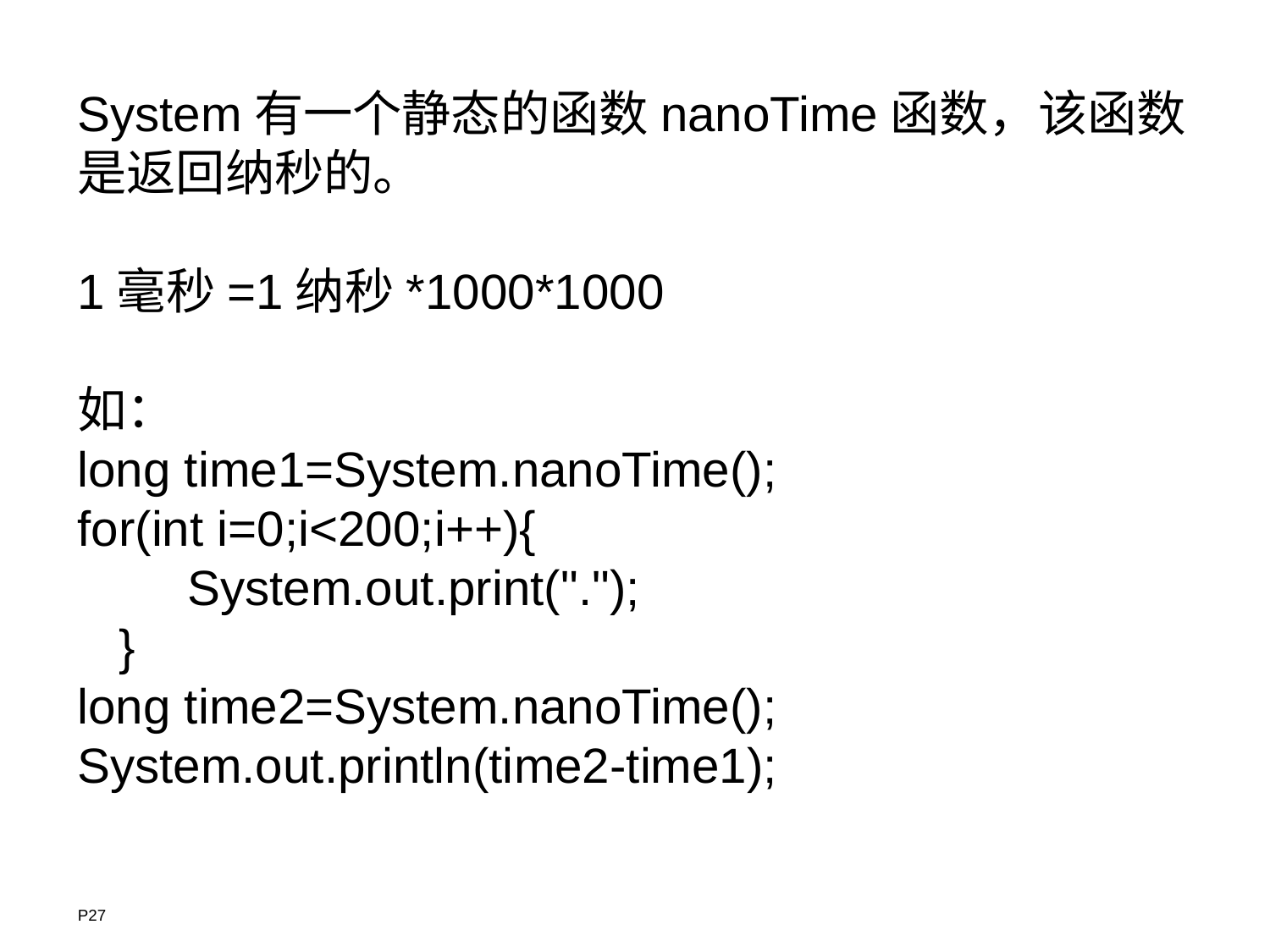

System有一个静态的函数nanoTime函数，该函数是返回纳秒的。

1毫秒=1纳秒*1000*1000

如：
long time1=System.nanoTime();
for(int i=0;i<200;i++){
        System.out.print(".");
   }
long time2=System.nanoTime();
System.out.println(time2-time1);

P27